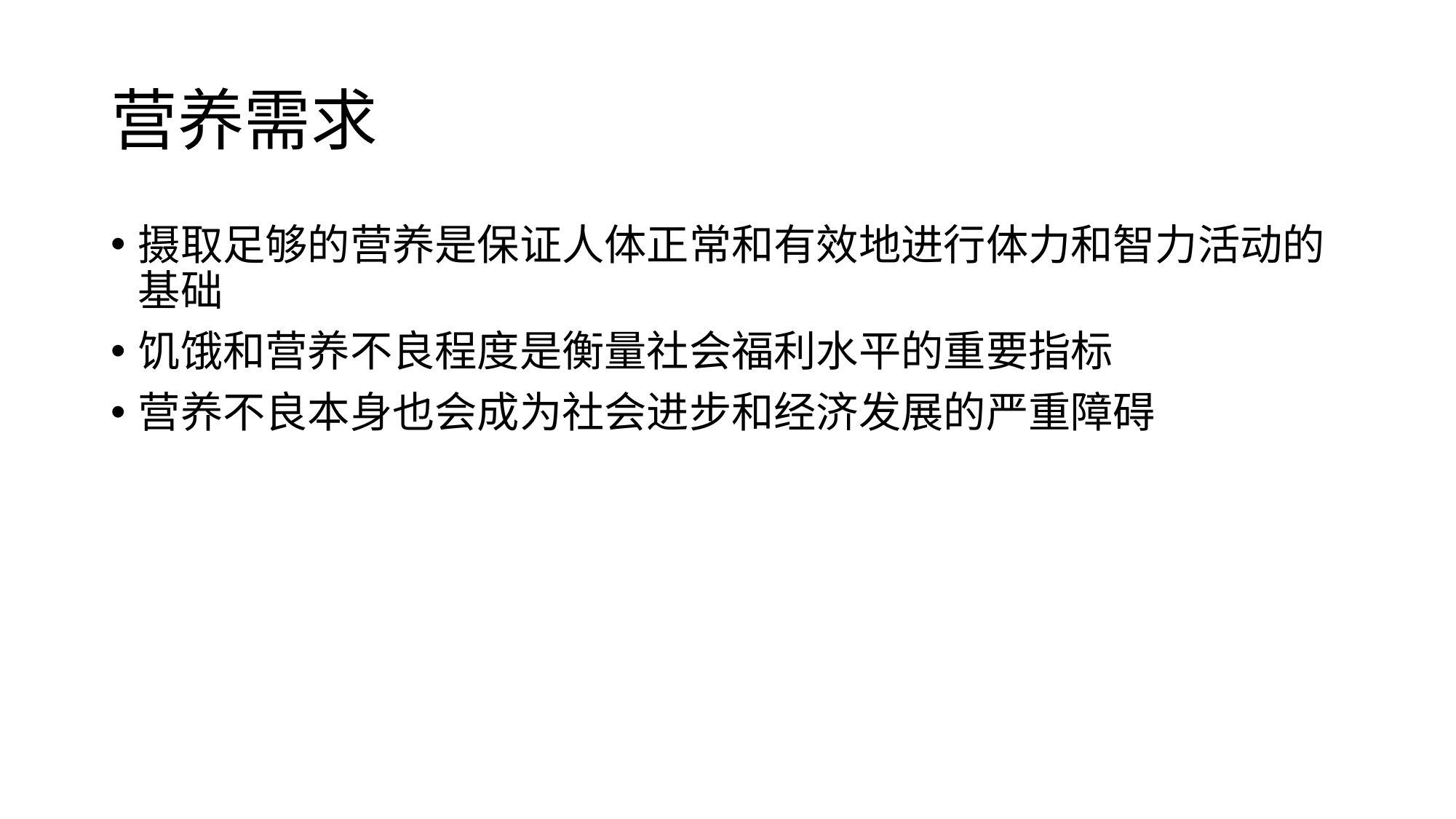

# 营养需求
摄取足够的营养是保证人体正常和有效地进行体力和智力活动的基础
饥饿和营养不良程度是衡量社会福利水平的重要指标
营养不良本身也会成为社会进步和经济发展的严重障碍